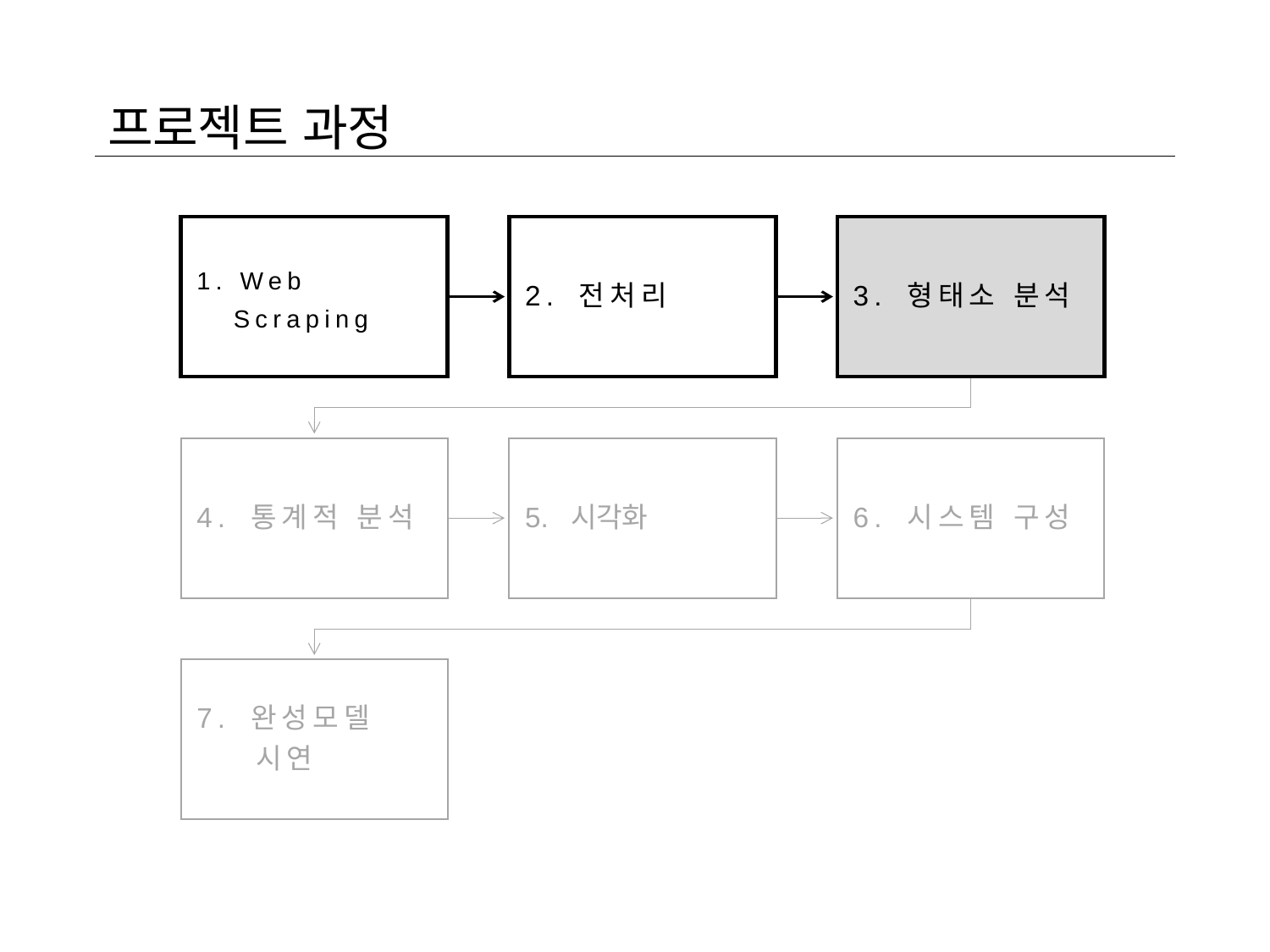

# 프로젝트 과정

1. Web
   Scraping

2. 전처리

3. 형태소 분석

4. 통계적 분석

5.  시각화

6. 시스템 구성
7. 완성모델
    시연